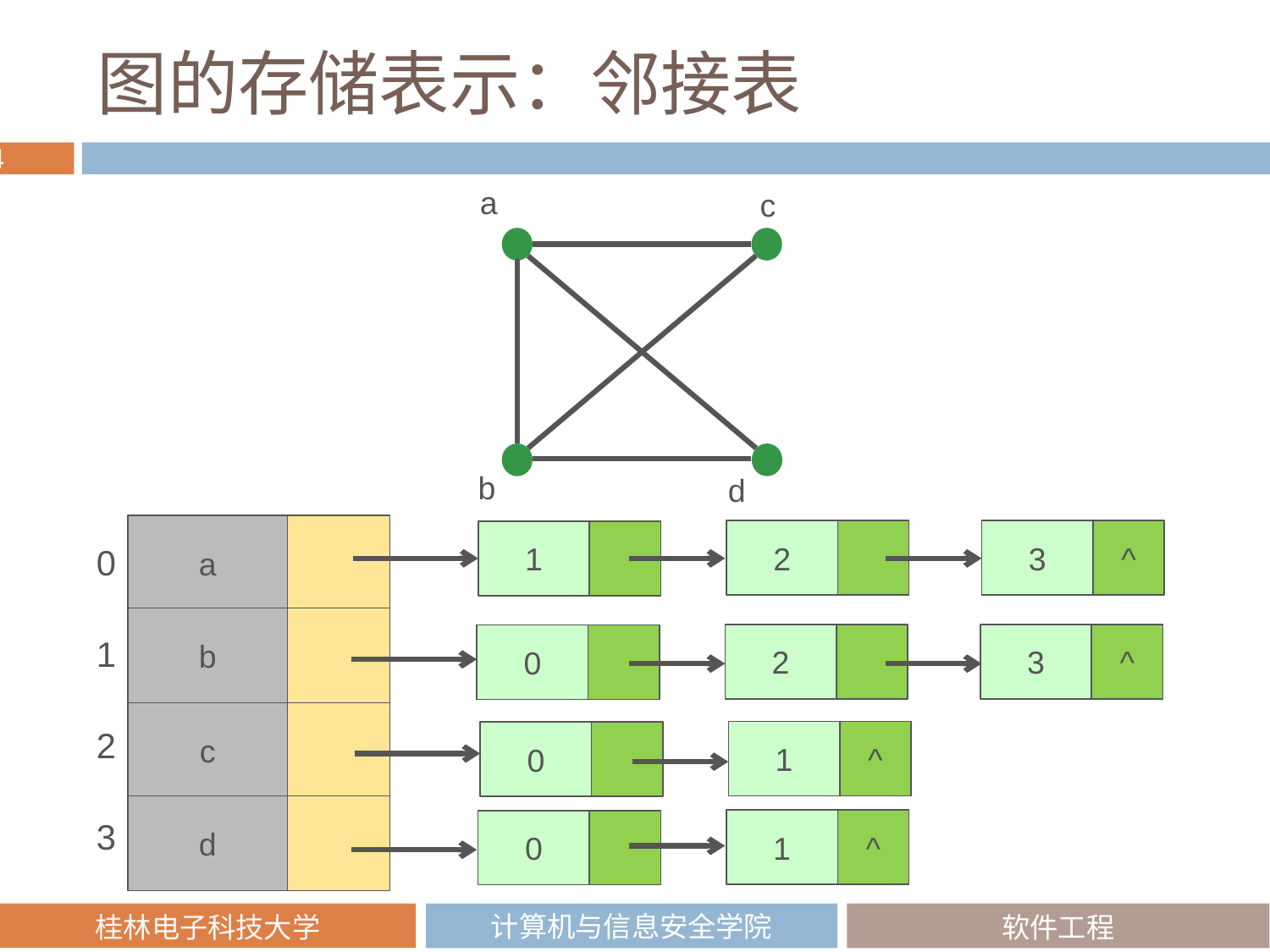

# 图的存储表示：邻接表
a
c

b
d

a
^

3
2

1
0

1

2

3

b
^

3
2

0

c
^
1

0

d
^
1

0